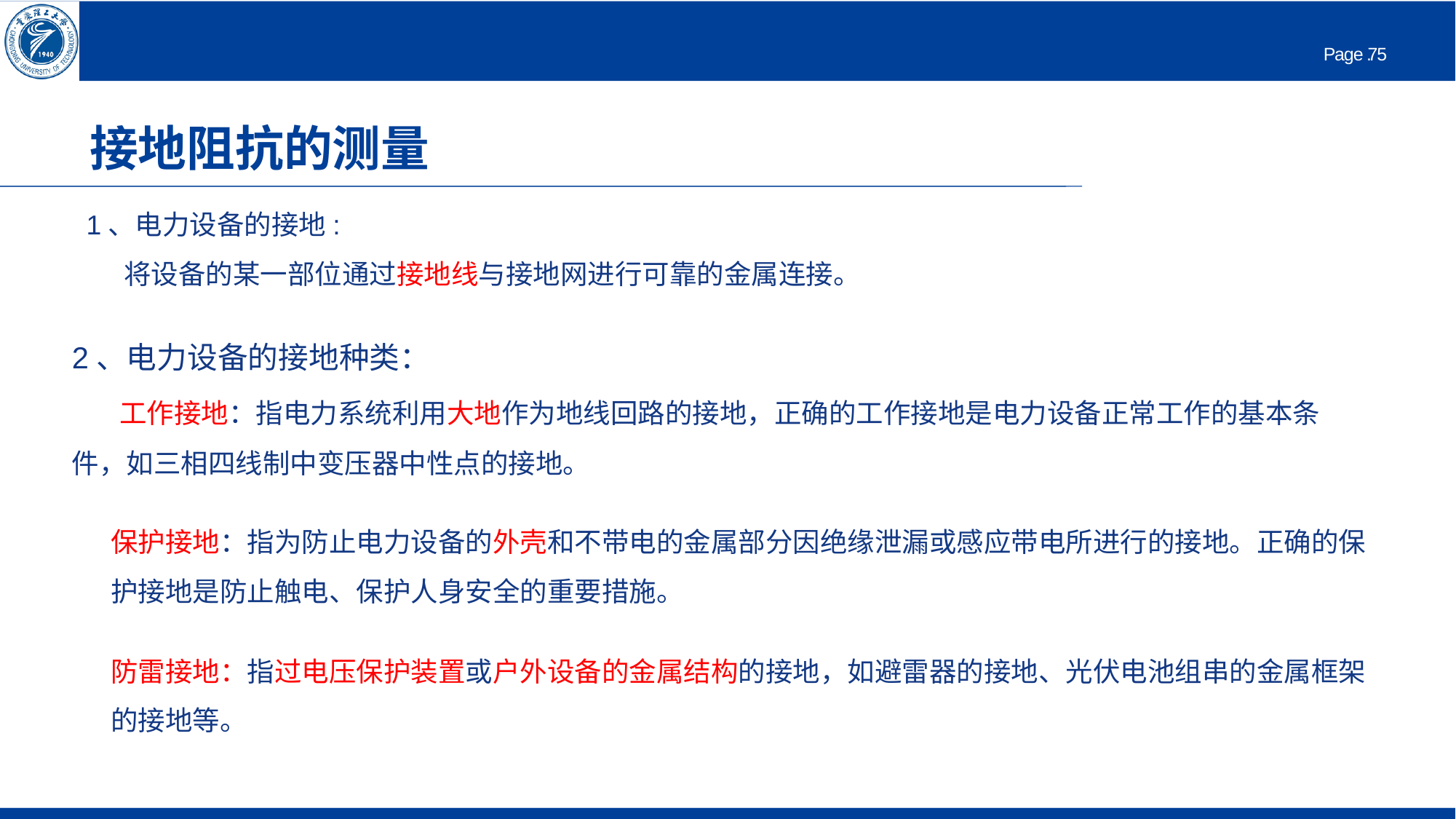

# 接地阻抗的测量
1、电力设备的接地:
     将设备的某一部位通过接地线与接地网进行可靠的金属连接。
2、电力设备的接地种类：
      工作接地：指电力系统利用大地作为地线回路的接地，正确的工作接地是电力设备正常工作的基本条件，如三相四线制中变压器中性点的接地。

保护接地：指为防止电力设备的外壳和不带电的金属部分因绝缘泄漏或感应带电所进行的接地。正确的保护接地是防止触电、保护人身安全的重要措施。
防雷接地：指过电压保护装置或户外设备的金属结构的接地，如避雷器的接地、光伏电池组串的金属框架的接地等。